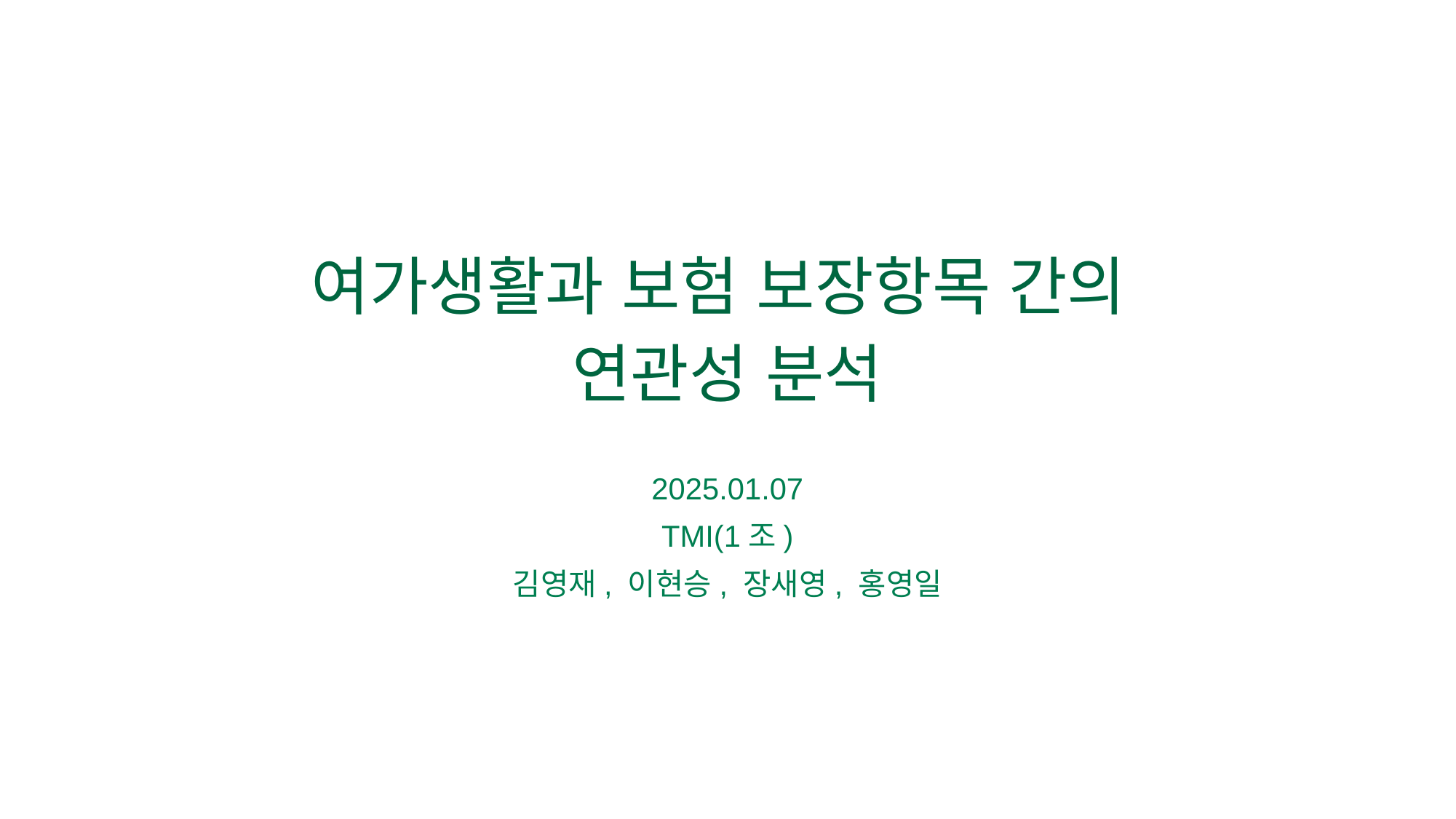

# 여가생활과 보험 보장항목 간의 연관성 분석
2025.01.07
TMI(1조)
김영재, 이현승, 장새영, 홍영일